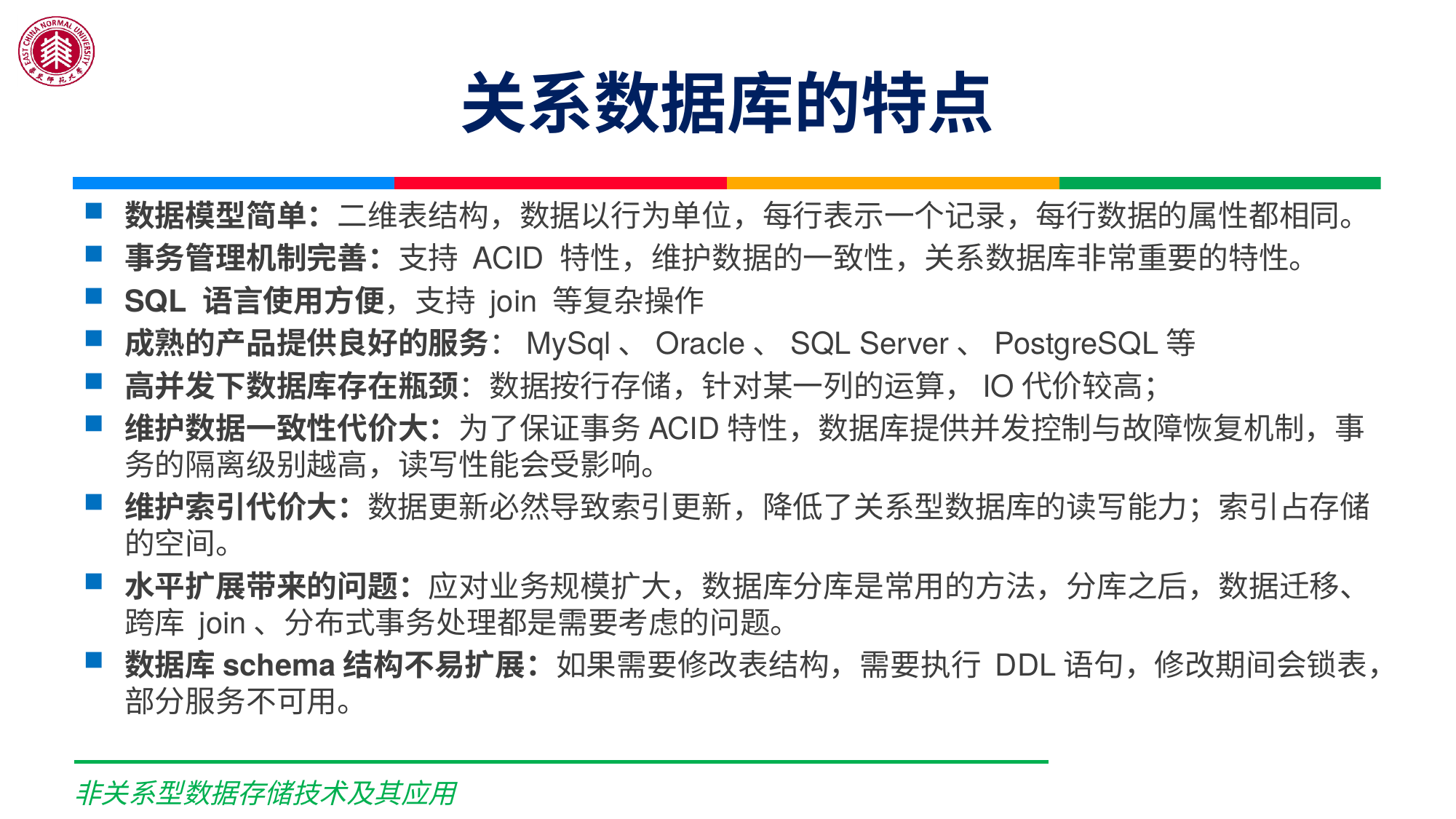

# 关系数据库的特点
数据模型简单：二维表结构，数据以行为单位，每行表示一个记录，每行数据的属性都相同。
事务管理机制完善：支持 ACID 特性，维护数据的一致性，关系数据库非常重要的特性。
SQL 语言使用方便，支持 join 等复杂操作
成熟的产品提供良好的服务：MySql、Oracle、SQL Server、PostgreSQL等
高并发下数据库存在瓶颈：数据按行存储，针对某一列的运算，IO代价较高；
维护数据一致性代价大：为了保证事务ACID特性，数据库提供并发控制与故障恢复机制，事务的隔离级别越高，读写性能会受影响。
维护索引代价大：数据更新必然导致索引更新，降低了关系型数据库的读写能力；索引占存储的空间。
水平扩展带来的问题：应对业务规模扩大，数据库分库是常用的方法，分库之后，数据迁移、跨库 join、分布式事务处理都是需要考虑的问题。
数据库schema结构不易扩展：如果需要修改表结构，需要执行 DDL语句，修改期间会锁表，部分服务不可用。